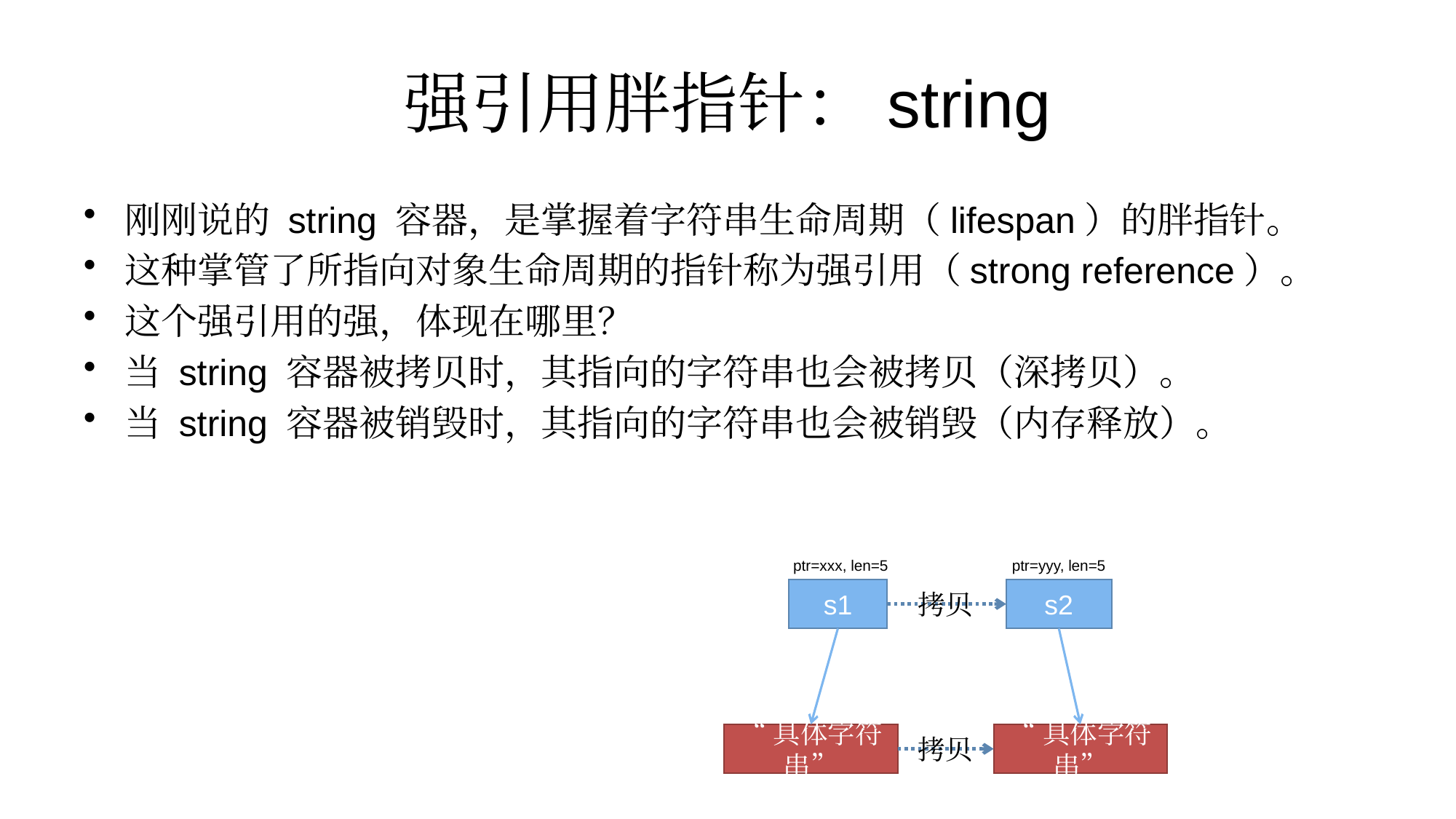

# 强引用胖指针：string
刚刚说的 string 容器，是掌握着字符串生命周期（lifespan）的胖指针。
这种掌管了所指向对象生命周期的指针称为强引用（strong reference）。
这个强引用的强，体现在哪里？
当 string 容器被拷贝时，其指向的字符串也会被拷贝（深拷贝）。
当 string 容器被销毁时，其指向的字符串也会被销毁（内存释放）。

ptr=xxx, len=5
ptr=yyy, len=5
s1
s2
拷贝
“具体字符串”
“具体字符串”
拷贝